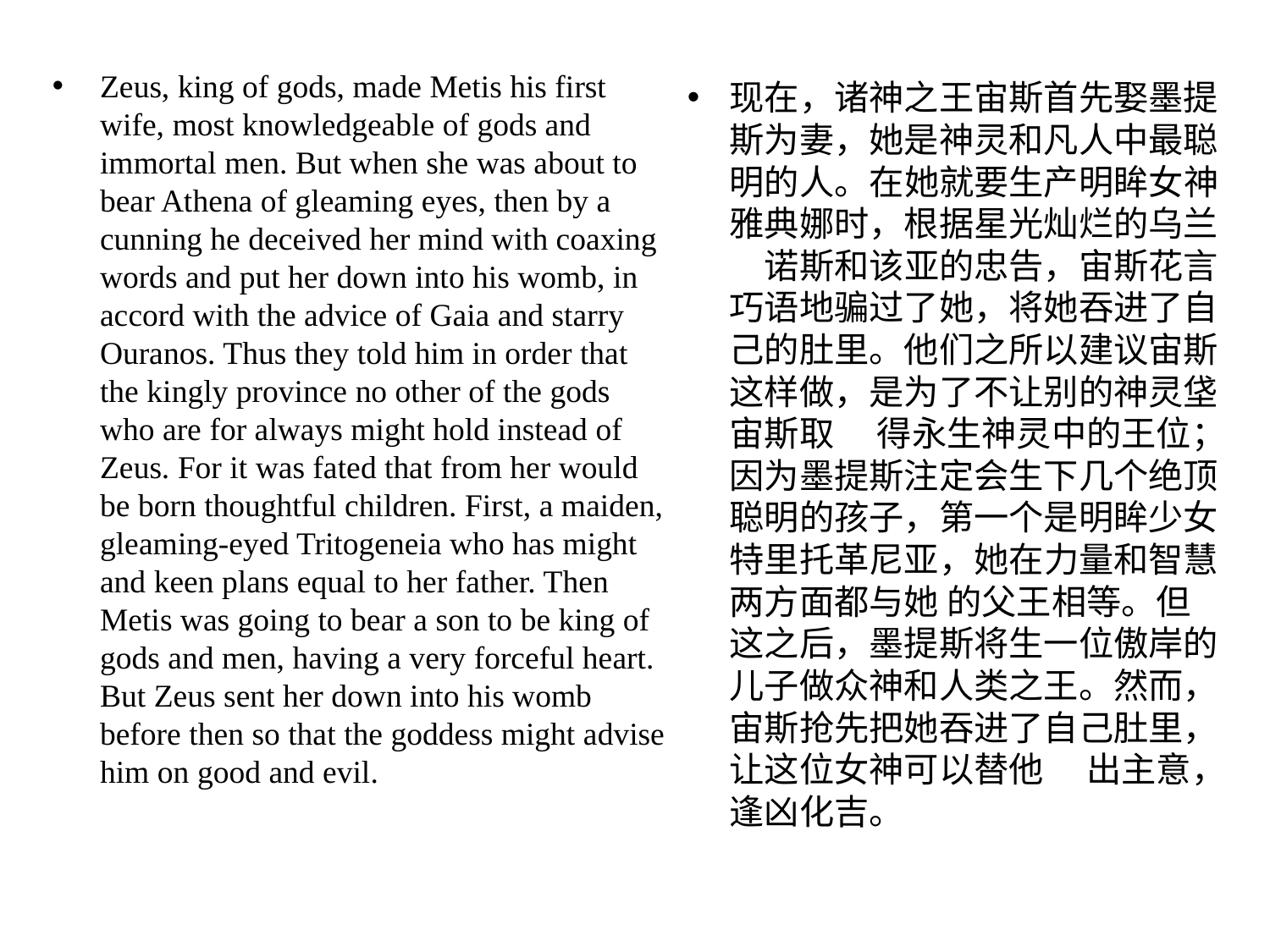

Zeus, king of gods, made Metis his first wife, most knowledgeable of gods and immortal men. But when she was about to bear Athena of gleaming eyes, then by a cunning he deceived her mind with coaxing words and put her down into his womb, in accord with the advice of Gaia and starry Ouranos. Thus they told him in order that the kingly province no other of the gods who are for always might hold instead of Zeus. For it was fated that from her would be born thoughtful children. First, a maiden, gleaming-eyed Tritogeneia who has might and keen plans equal to her father. Then Metis was going to bear a son to be king of gods and men, having a very forceful heart. But Zeus sent her down into his womb before then so that the goddess might advise him on good and evil.
现在，诸神之王宙斯⾸先娶墨提斯为妻，她是神灵和凡⼈中最聪明的⼈。在她就要⽣产明眸⼥神雅典娜时，根据星光灿烂的乌兰 　诺斯和该亚的忠告，宙斯花⾔巧语地骗过了她，将她吞进了⾃⼰的肚⾥。他们之所以建议宙斯这样做，是为了不让别的神灵垡宙斯取 　得永⽣神灵中的王位；因为墨提斯注定会⽣下⼏个绝顶聪明的孩⼦，第⼀个是明眸少⼥特⾥托⾰尼亚，她在⼒量和智慧两⽅⾯都与她 的⽗王相等。但这之后，墨提斯将⽣⼀位傲岸的⼉⼦做众神和⼈类之王。然⽽，宙斯抢先把她吞进了⾃⼰肚⾥，让这位⼥神可以替他 　出主意，逢凶化吉。